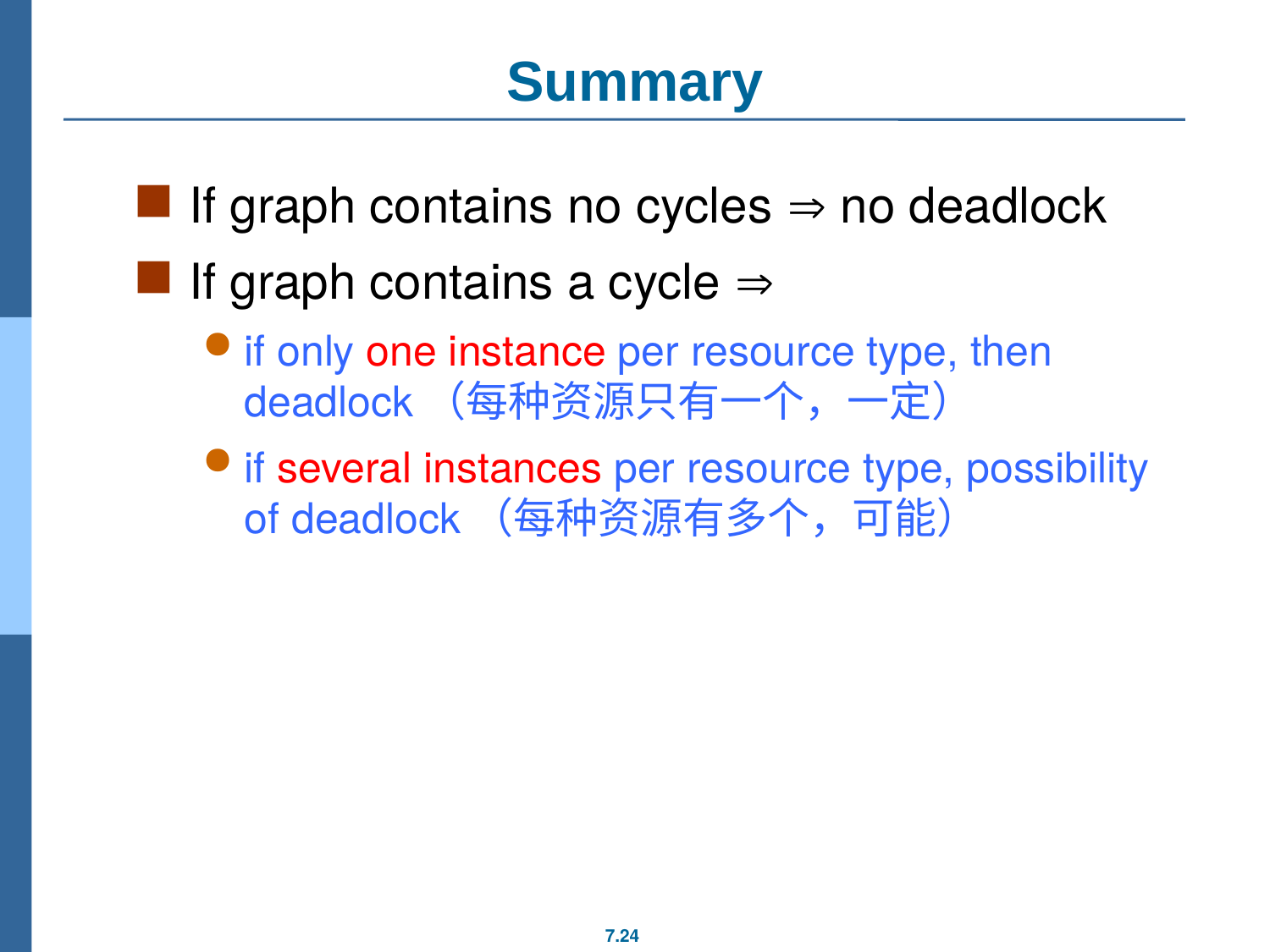

# Summary
If graph contains no cycles ⇒ no deadlock
If graph contains a cycle ⇒
if only one instance per resource type, then deadlock（每种资源只有一个，一定）
if several instances per resource type, possibility of deadlock（每种资源有多个，可能）